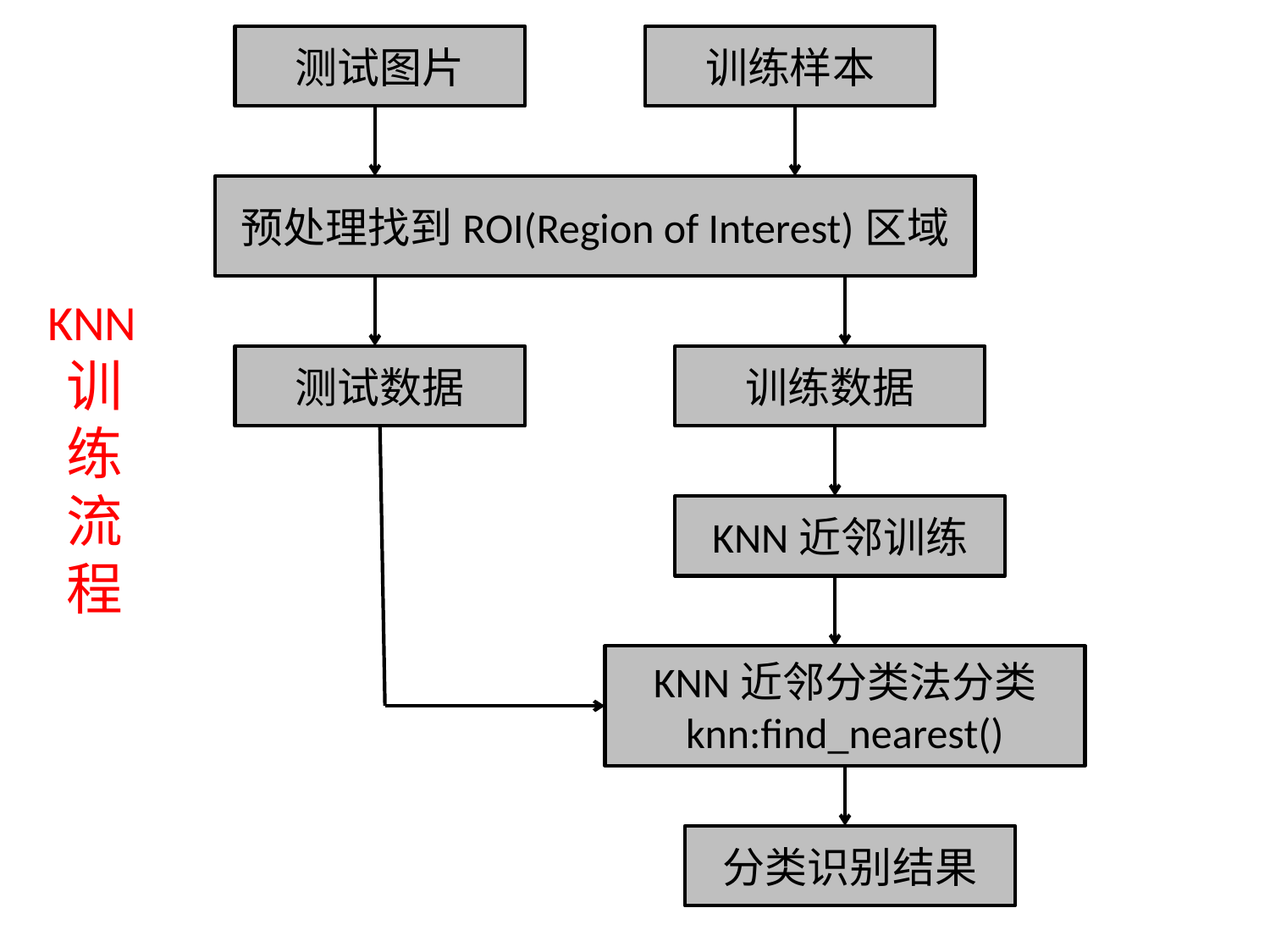

测试图片
训练样本
KNN训练流程
预处理找到ROI(Region of Interest)区域
测试数据
训练数据
KNN近邻训练
KNN近邻分类法分类 knn:find_nearest()
分类识别结果